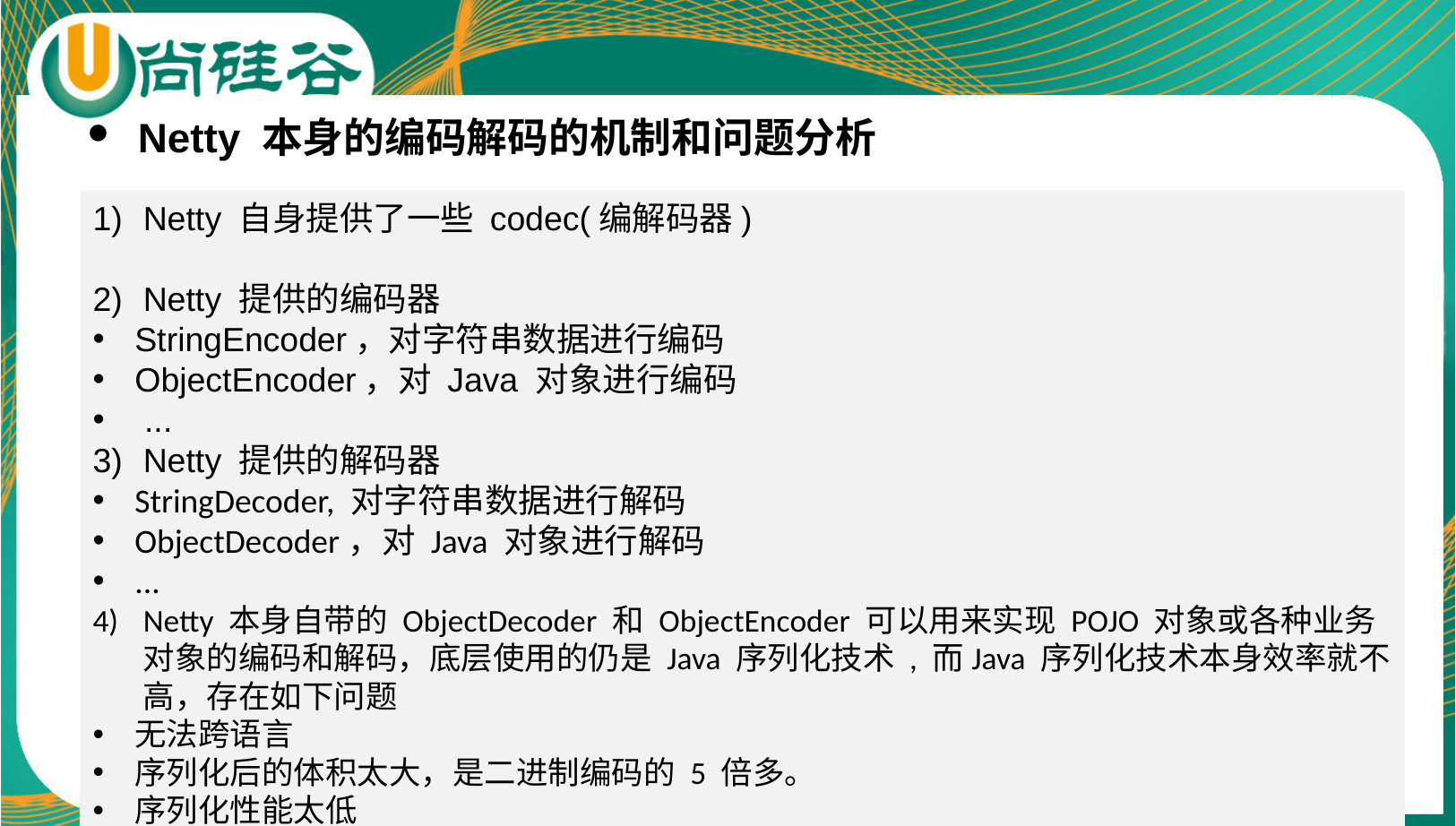

Netty 本身的编码解码的机制和问题分析
Netty 自身提供了一些 codec(编解码器)

Netty 提供的编码器
StringEncoder，对字符串数据进行编码
ObjectEncoder，对 Java 对象进行编码
 ...
Netty 提供的解码器
StringDecoder, 对字符串数据进行解码
ObjectDecoder，对 Java 对象进行解码
...
Netty 本身自带的 ObjectDecoder 和 ObjectEncoder 可以用来实现 POJO 对象或各种业务对象的编码和解码，底层使用的仍是 Java 序列化技术 , 而Java 序列化技术本身效率就不高，存在如下问题
无法跨语言
序列化后的体积太大，是二进制编码的 5 倍多。
序列化性能太低
=> 引出 新的解决方案 [Google 的 Protobuf]